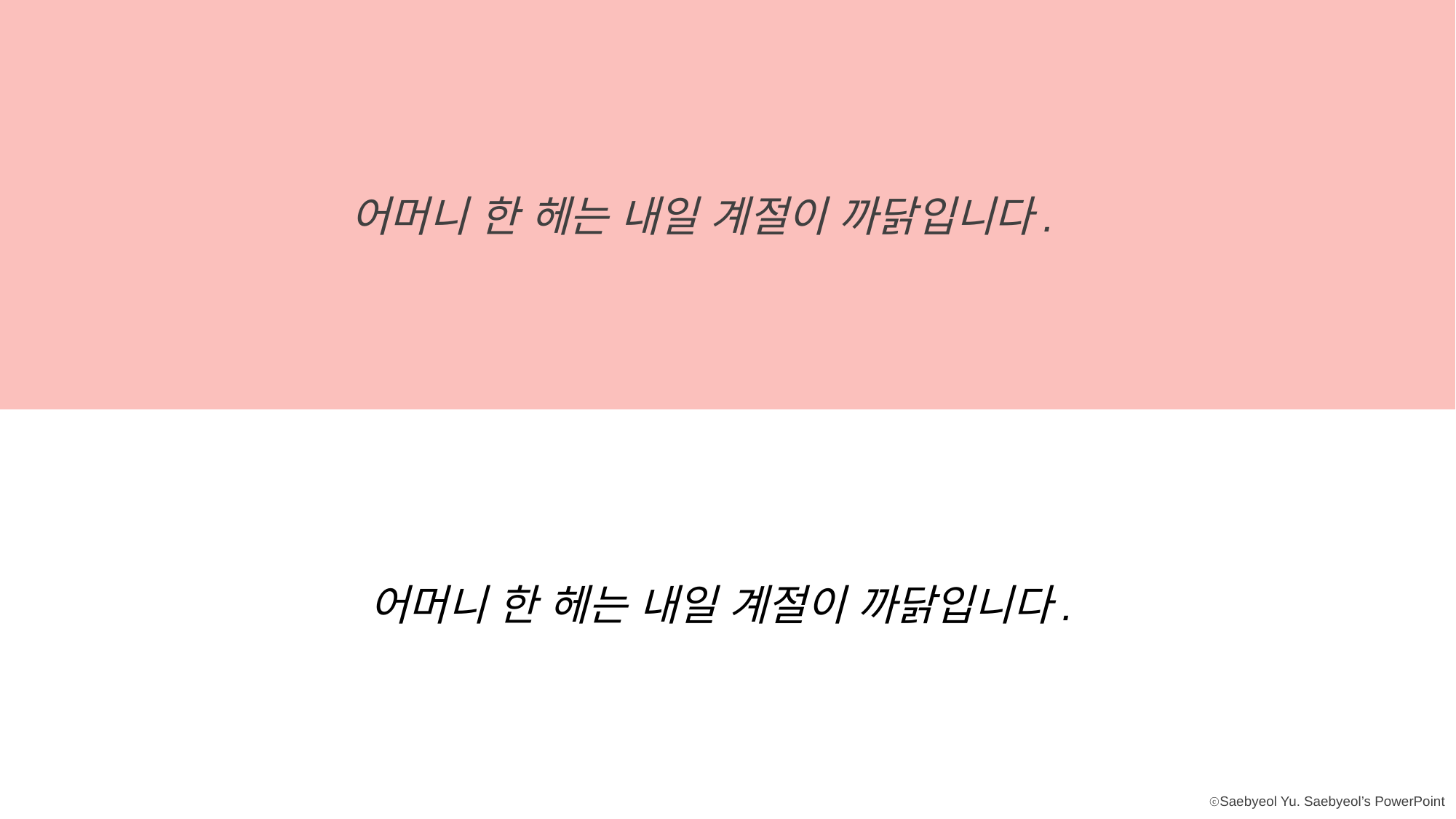

어머니 한 헤는 내일 계절이 까닭입니다.
어머니 한 헤는 내일 계절이 까닭입니다.